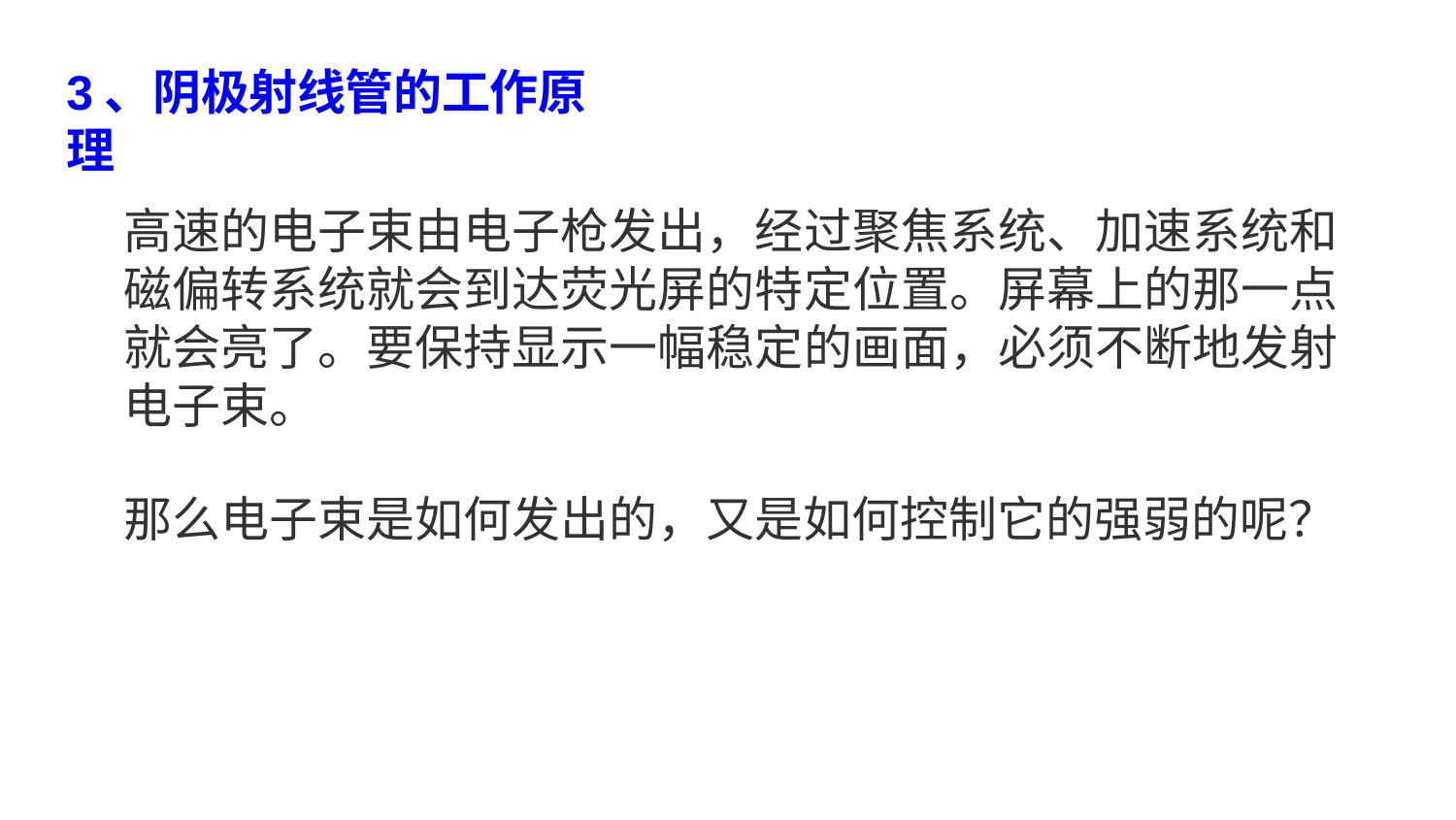

# 3、阴极射线管的工作原理
高速的电子束由电子枪发出，经过聚焦系统、加速系统和 磁偏转系统就会到达荧光屏的特定位置。屏幕上的那一点 就会亮了。要保持显示一幅稳定的画面，必须不断地发射 电子束。

那么电子束是如何发出的，又是如何控制它的强弱的呢？